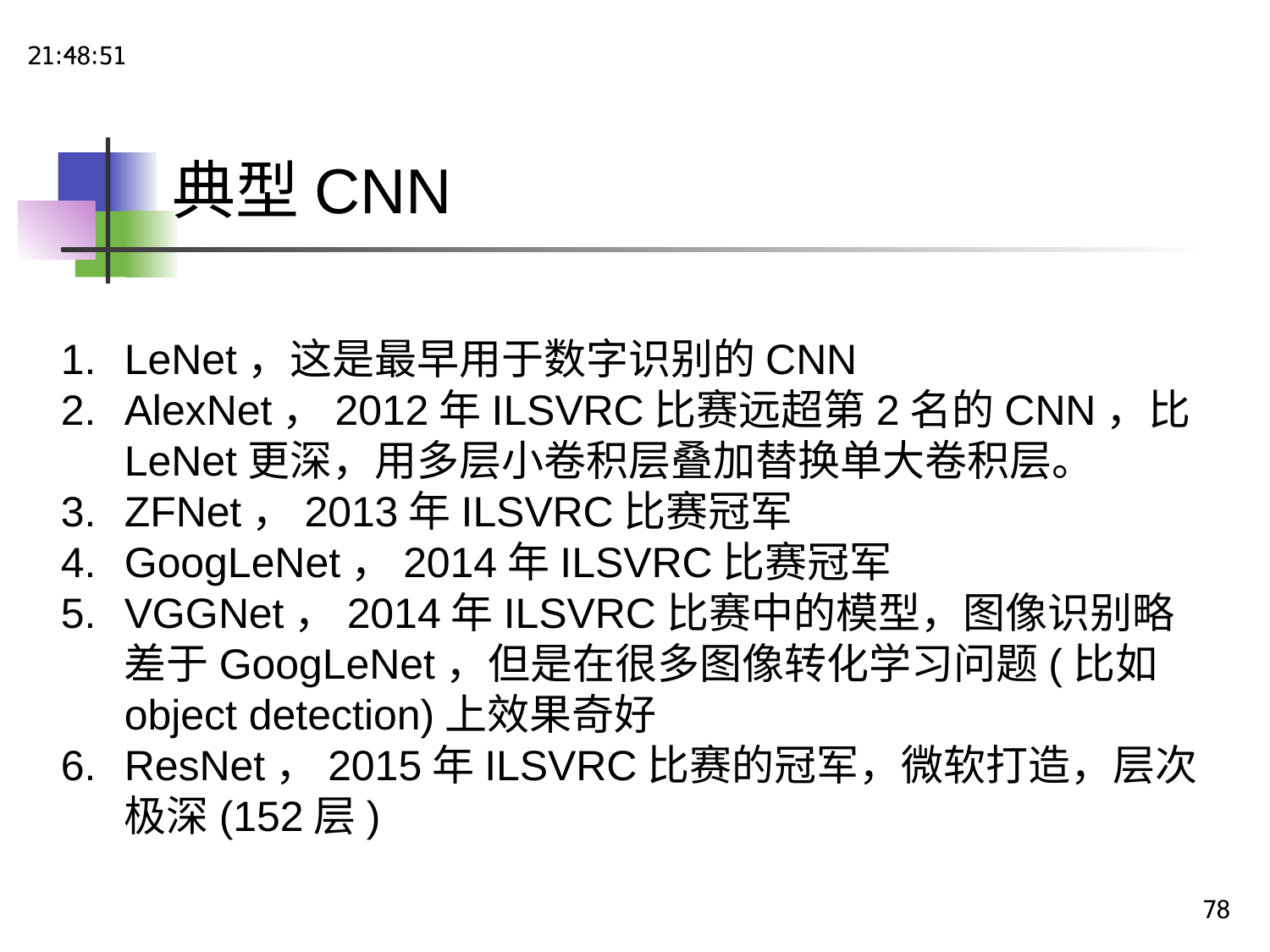

21:48:51
# 典型CNN
LeNet，这是最早用于数字识别的CNN
AlexNet，2012年ILSVRC比赛远超第2名的CNN，比LeNet更深，用多层小卷积层叠加替换单大卷积层。
ZFNet，2013年ILSVRC比赛冠军
GoogLeNet，2014年ILSVRC比赛冠军
VGGNet，2014年ILSVRC比赛中的模型，图像识别略差于GoogLeNet，但是在很多图像转化学习问题(比如 object detection)上效果奇好
ResNet，2015年ILSVRC比赛的冠军，微软打造，层次极深(152层)
78